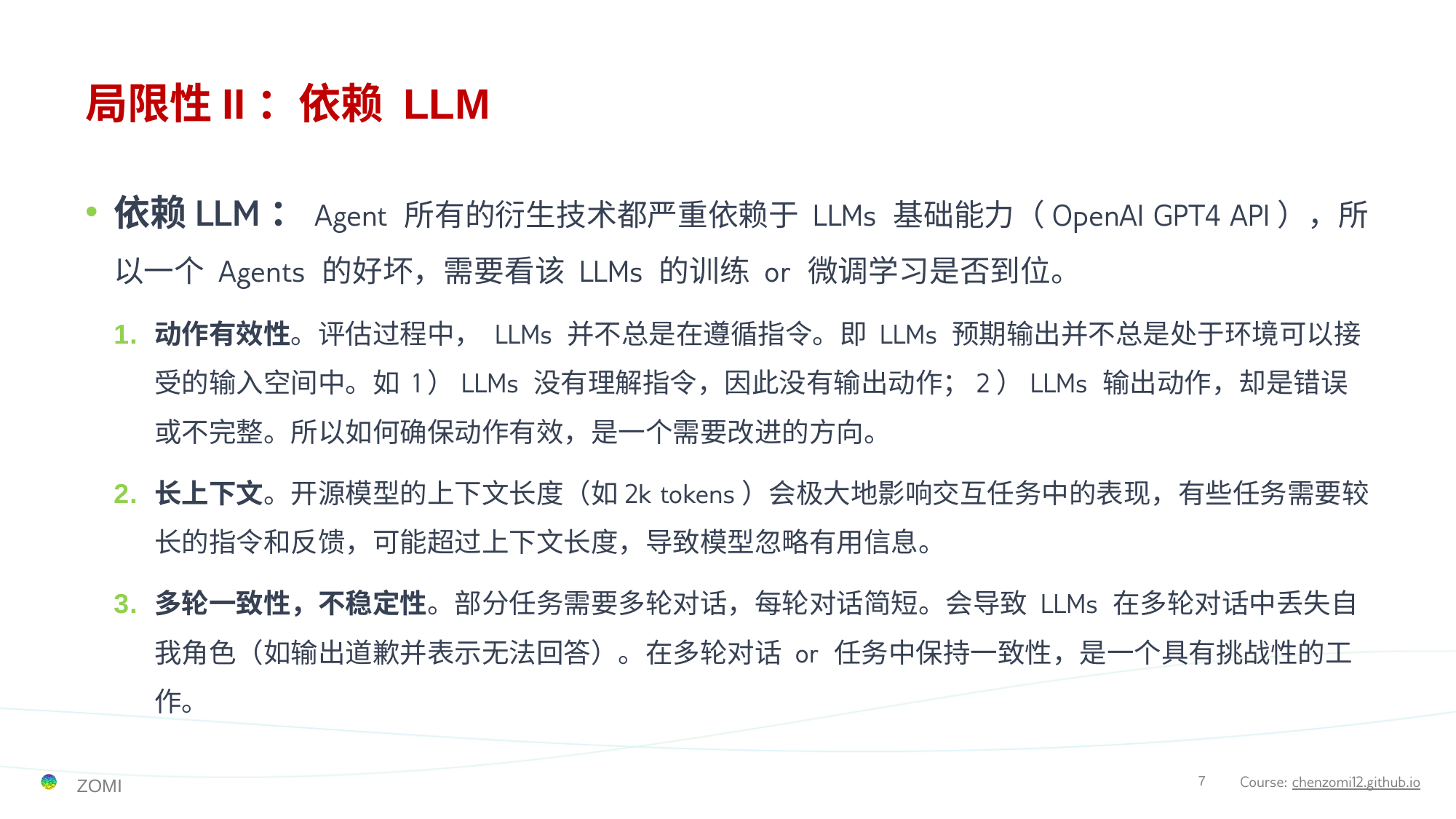

# 局限性II：依赖 LLM
依赖LLM：Agent 所有的衍生技术都严重依赖于 LLMs 基础能力（OpenAI GPT4 API），所以一个 Agents 的好坏，需要看该 LLMs 的训练 or 微调学习是否到位。
动作有效性。评估过程中， LLMs 并不总是在遵循指令。即 LLMs 预期输出并不总是处于环境可以接受的输入空间中。如 1）LLMs 没有理解指令，因此没有输出动作；2）LLMs 输出动作，却是错误或不完整。所以如何确保动作有效，是一个需要改进的方向。
长上下文。开源模型的上下文长度（如2k tokens）会极大地影响交互任务中的表现，有些任务需要较长的指令和反馈，可能超过上下文长度，导致模型忽略有用信息。
多轮一致性，不稳定性。部分任务需要多轮对话，每轮对话简短。会导致 LLMs 在多轮对话中丢失自我角色（如输出道歉并表示无法回答）。在多轮对话 or 任务中保持一致性，是一个具有挑战性的工作。